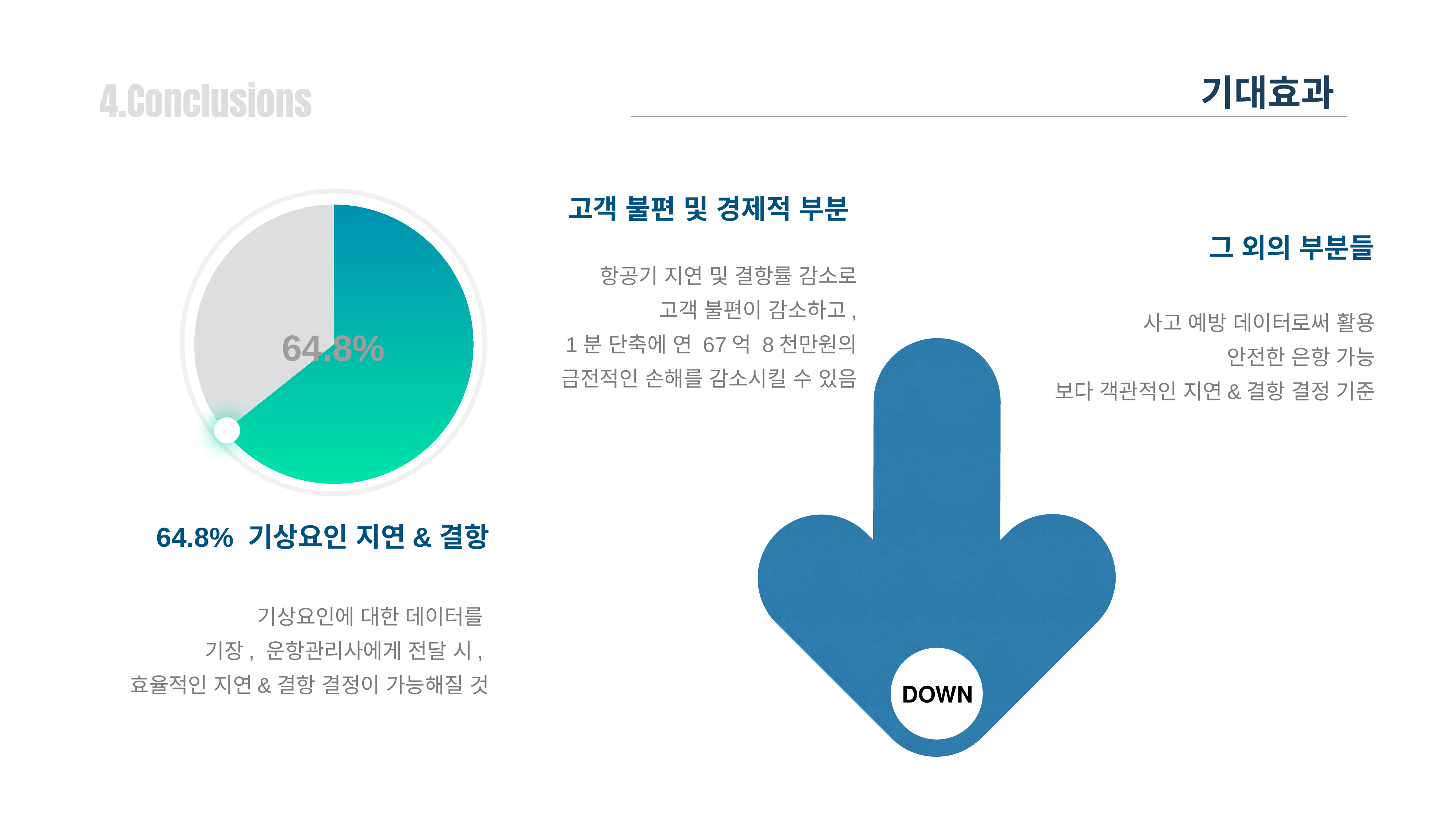

기대효과
4.Conclusions

### Chart

| Category | Region 1 |
|---|---|
| April | 64.3 |
| may | 35.7 |
64.8%

64.8% 기상요인 지연&결항
기상요인에 대한 데이터를
기장, 운항관리사에게 전달 시,
효율적인 지연&결항 결정이 가능해질 것
고객 불편 및 경제적 부분
항공기 지연 및 결항률 감소로
고객 불편이 감소하고,
1분 단축에 연 67억 8천만원의
금전적인 손해를 감소시킬 수 있음

DOWN
그 외의 부분들

사고 예방 데이터로써 활용
안전한 은항 가능
보다 객관적인 지연&결항 결정 기준